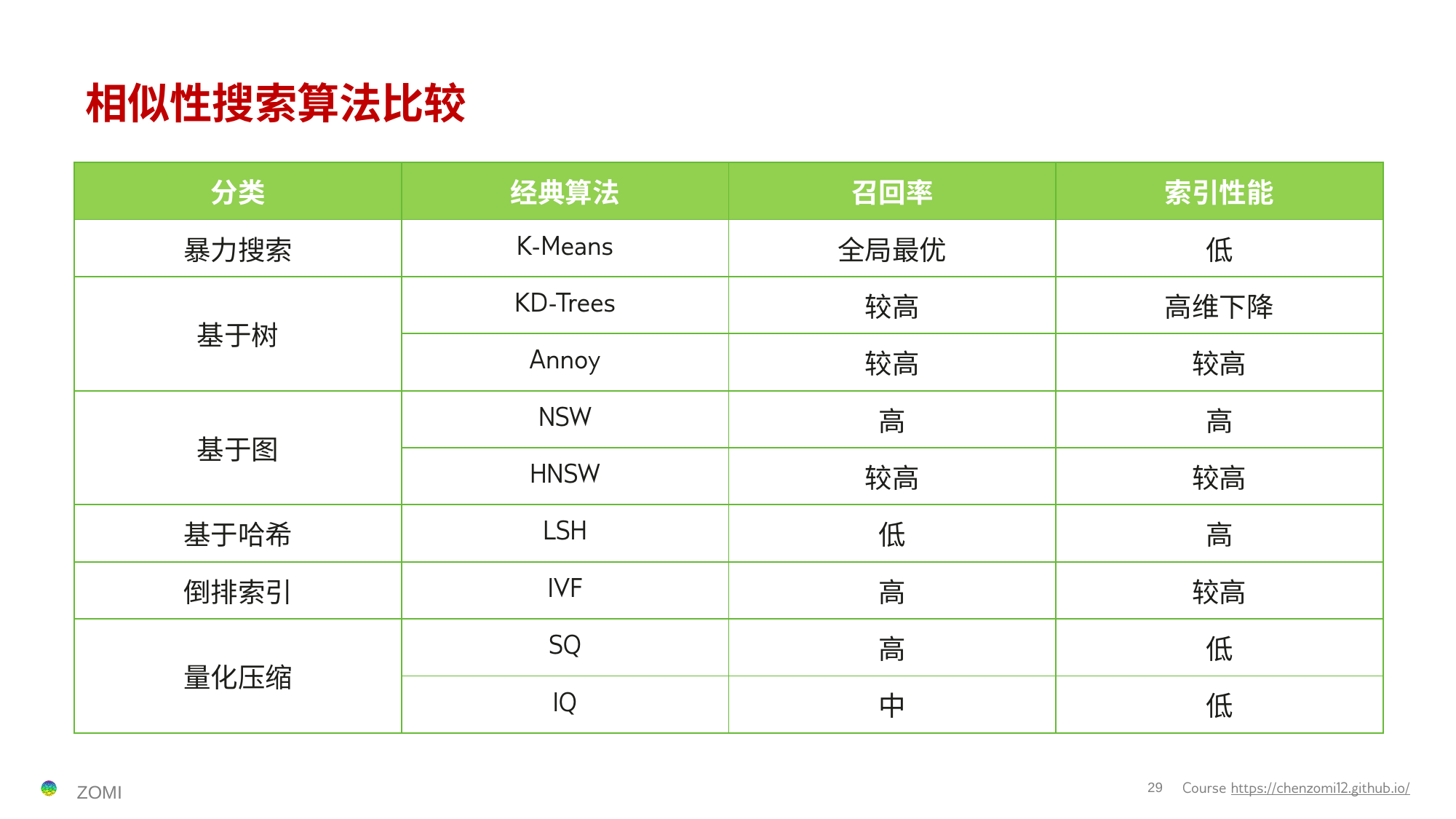

# 相似性搜索算法比较
| 分类 | 经典算法 | 召回率 | 索引性能 |
| --- | --- | --- | --- |
| 暴力搜索 | K-Means | 全局最优 | 低 |
| 基于树 | KD-Trees | 较高 | 高维下降 |
|  | Annoy | 较高 | 较高 |
| 基于图 | NSW | 高 | 高 |
|  | HNSW | 较高 | 较高 |
| 基于哈希 | LSH | 低 | 高 |
| 倒排索引 | IVF | 高 | 较高 |
| 量化压缩 | SQ | 高 | 低 |
|  | IQ | 中 | 低 |